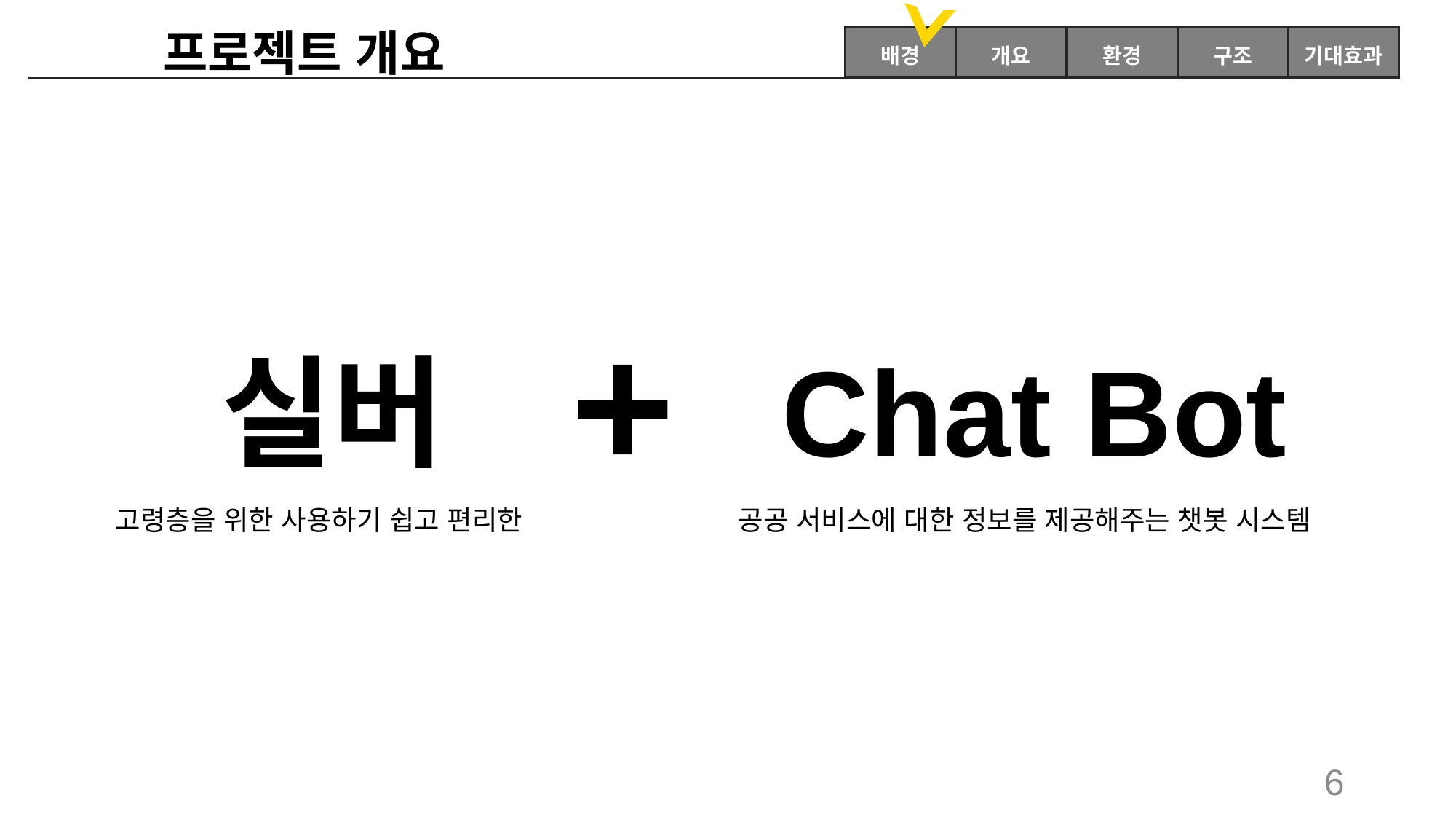

프로젝트 개요
배경
개요
환경
구조
기대효과
Chat Bot
실버

고령층을 위한 사용하기 쉽고 편리한

공공 서비스에 대한 정보를 제공해주는 챗봇 시스템

6